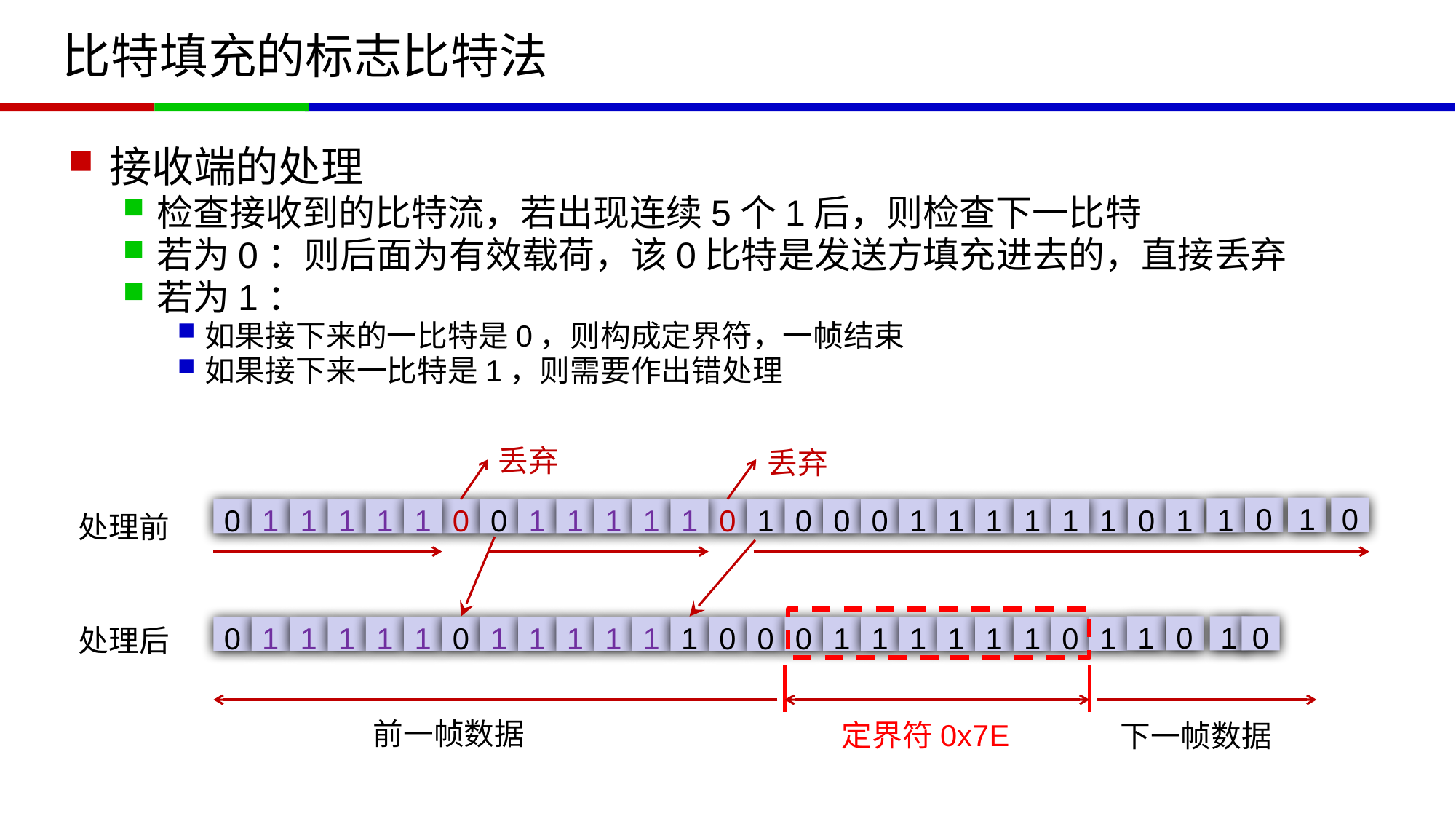

# 比特填充的标志比特法
接收端的处理
检查接收到的比特流，若出现连续5个1后，则检查下一比特
若为0：则后面为有效载荷，该0比特是发送方填充进去的，直接丢弃
若为1：
如果接下来的一比特是0，则构成定界符，一帧结束
如果接下来一比特是1，则需要作出错处理
丢弃
丢弃
处理前
0
1
0
1
0
1
1
1
1
1
0
0
1
1
1
1
1
0
1
0
0
0
1
1
1
1
1
1
0
1

处理后
1
0
1
0
0
1
1
1
1
1
0
1
1
1
1
1
1
0
0
0
1
1
1
1
1
1
0
1
前一帧数据
定界符0x7E
下一帧数据
20